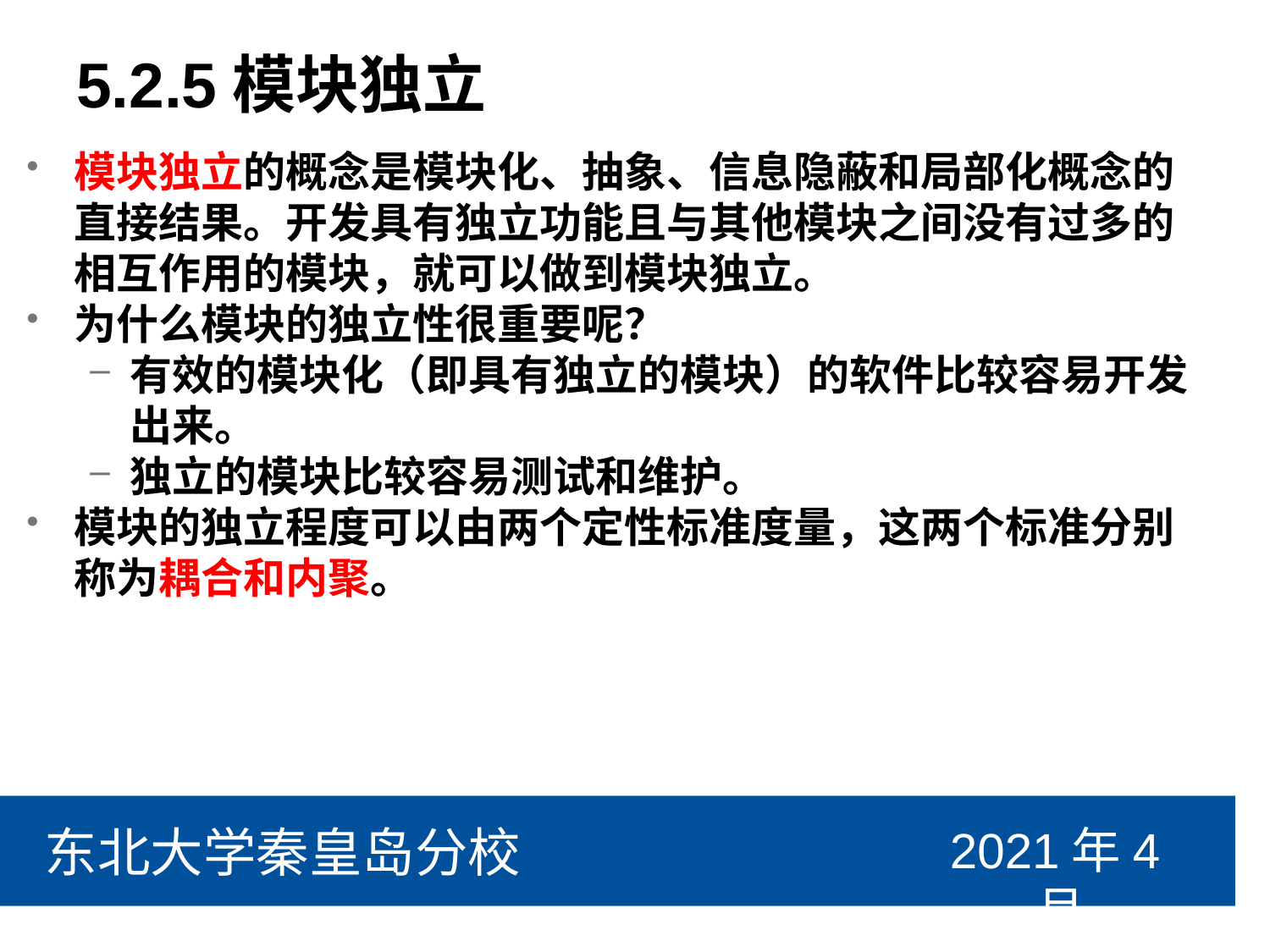

# 5.2.5模块独立
模块独立的概念是模块化、抽象、信息隐蔽和局部化概念的直接结果。开发具有独立功能且与其他模块之间没有过多的相互作用的模块，就可以做到模块独立。
为什么模块的独立性很重要呢？
有效的模块化（即具有独立的模块）的软件比较容易开发出来。
独立的模块比较容易测试和维护。
模块的独立程度可以由两个定性标准度量，这两个标准分别称为耦合和内聚。